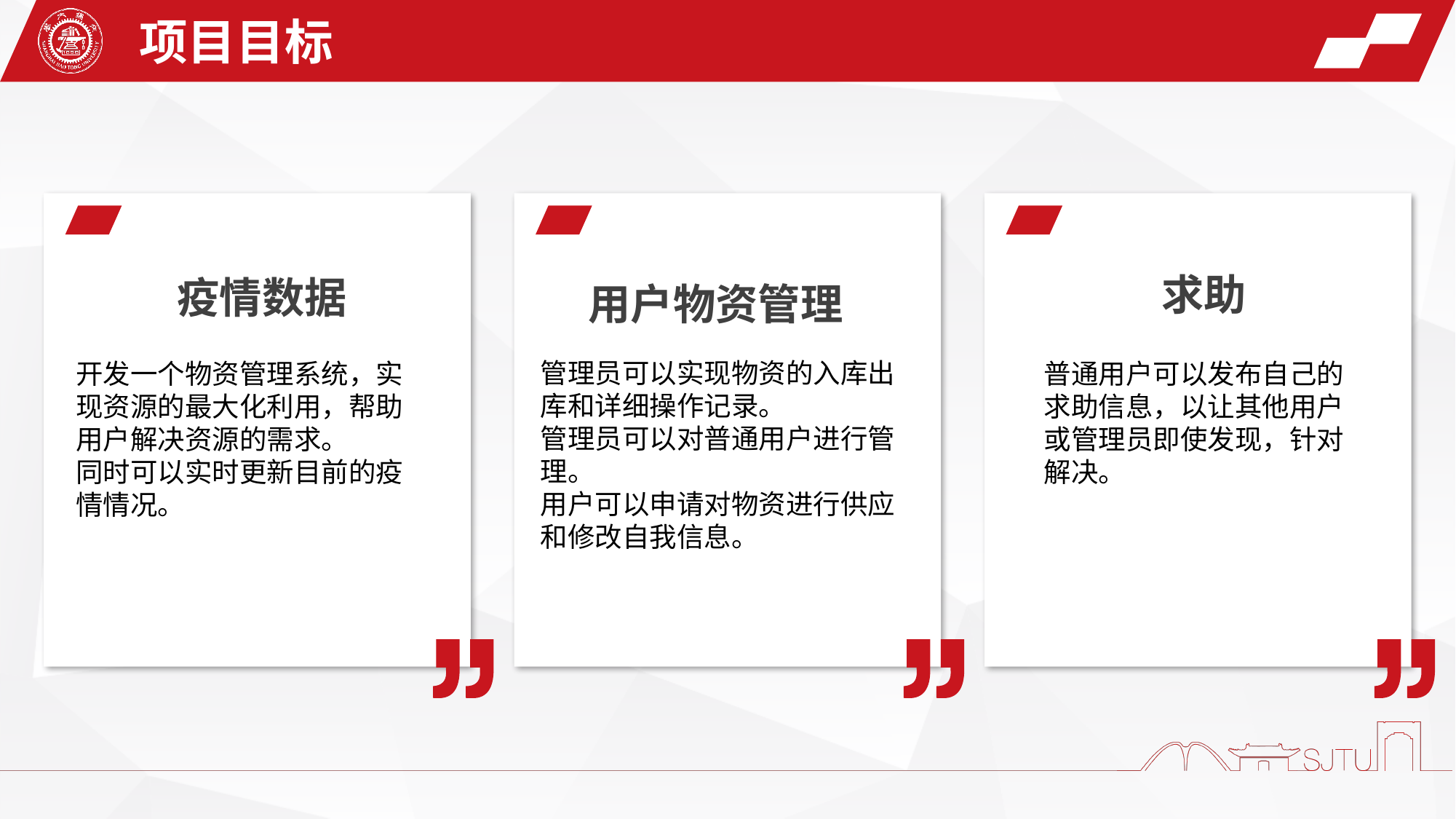

项目目标

求助
疫情数据
用户物资管理
管理员可以实现物资的入库出库和详细操作记录。
管理员可以对普通用户进行管理。
用户可以申请对物资进行供应和修改自我信息。

开发一个物资管理系统，实现资源的最大化利用，帮助用户解决资源的需求。
同时可以实时更新目前的疫情情况。
普通用户可以发布自己的求助信息，以让其他用户或管理员即使发现，针对解决。